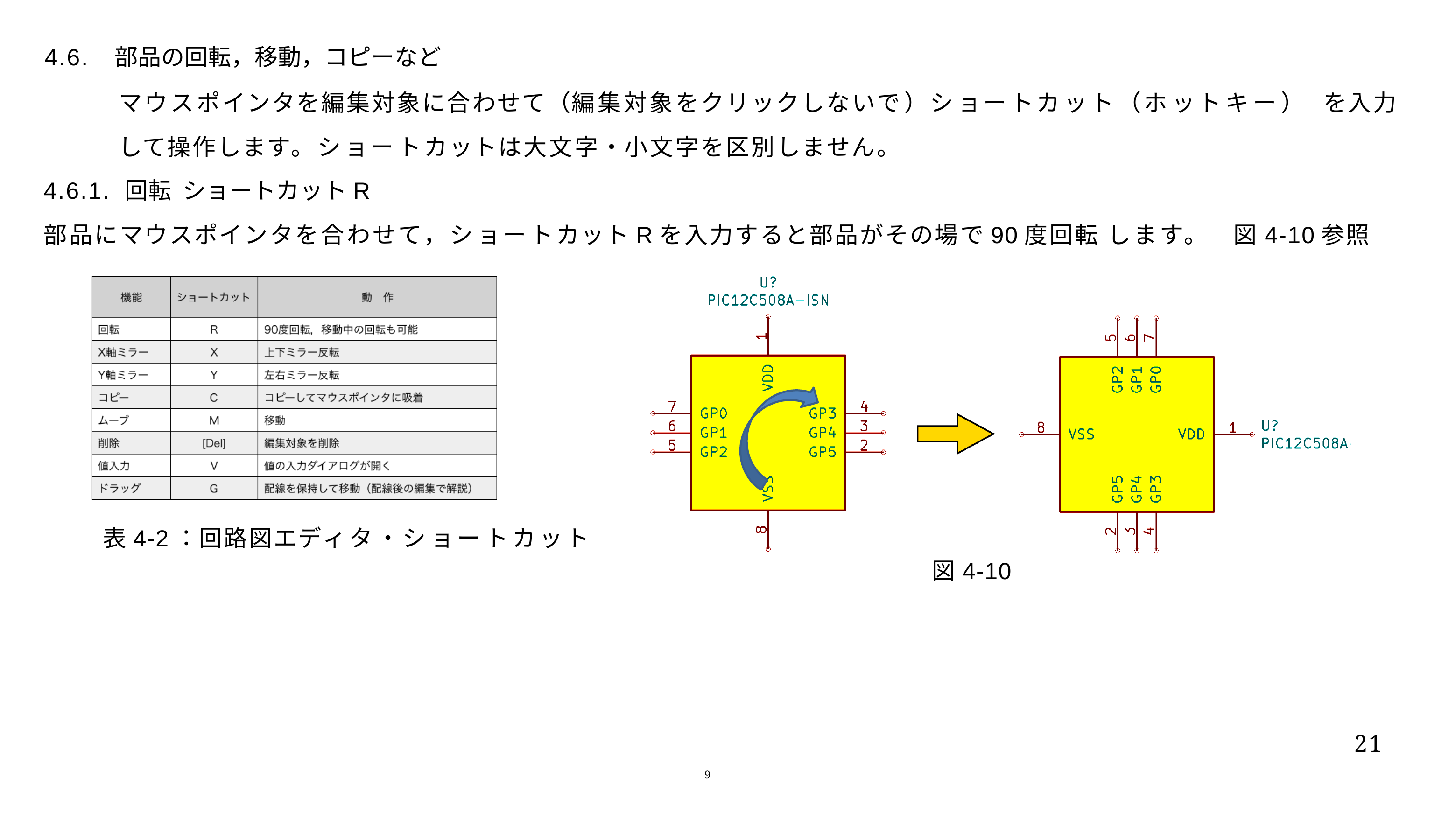

4.6.	部品の回転，移動，コピーなど
マウスポインタを編集対象に合わせて（編集対象をクリックしないで）ショートカット（ホットキー）  を入力して操作します。ショートカットは大文字・小文字を区別しません。
4.6.1. 回転	ショートカットR
部品にマウスポインタを合わせて，ショートカットRを入力すると部品がその場で90度回転 します。　図4-10参照

表4-2：回路図エディタ・ショートカット
図4-10
21
9